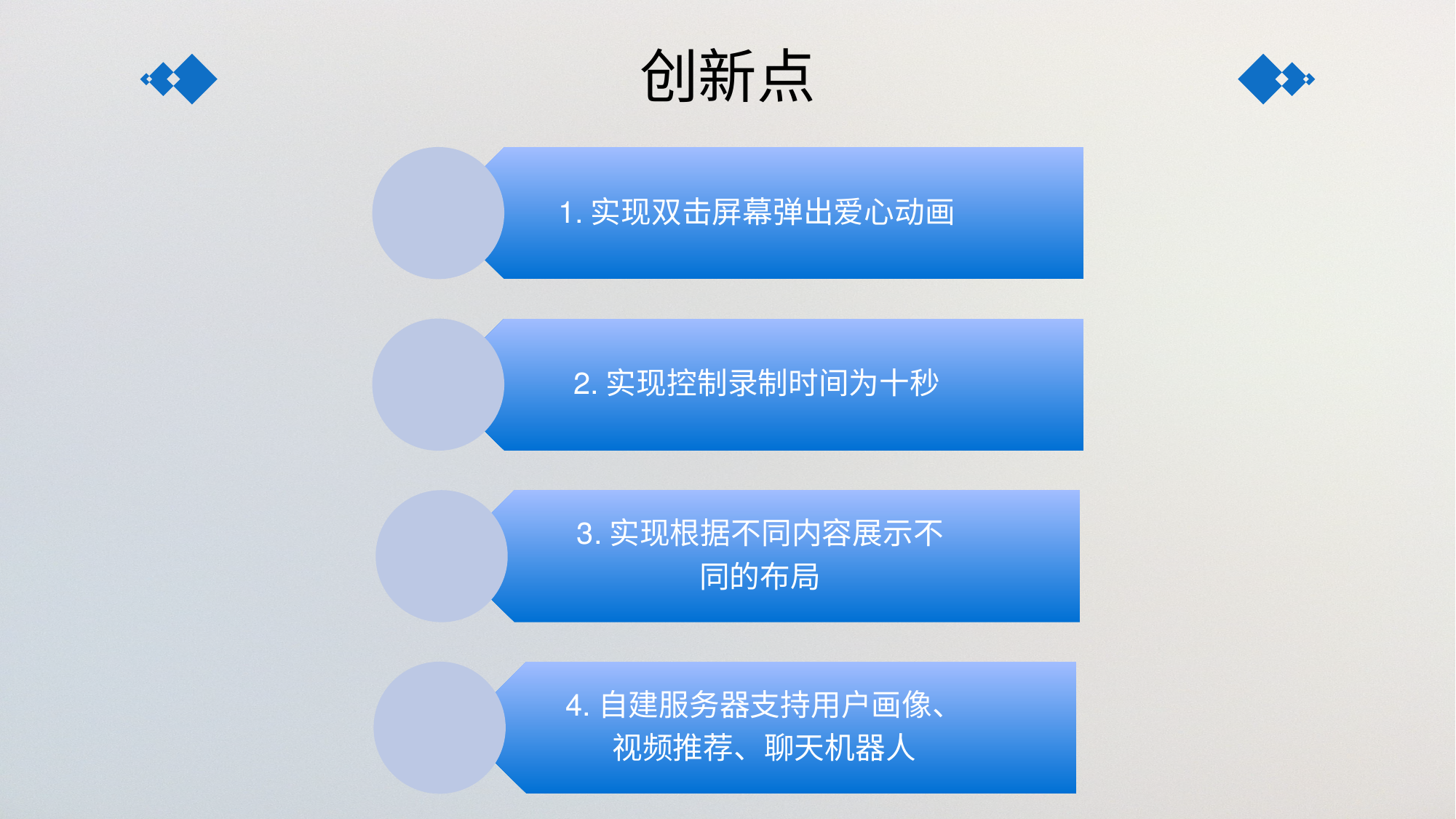

# 创新点
1.实现双击屏幕弹出爱心动画
2.实现控制录制时间为十秒
3.实现根据不同内容展示不
同的布局
4.自建服务器支持用户画像、
视频推荐、聊天机器人